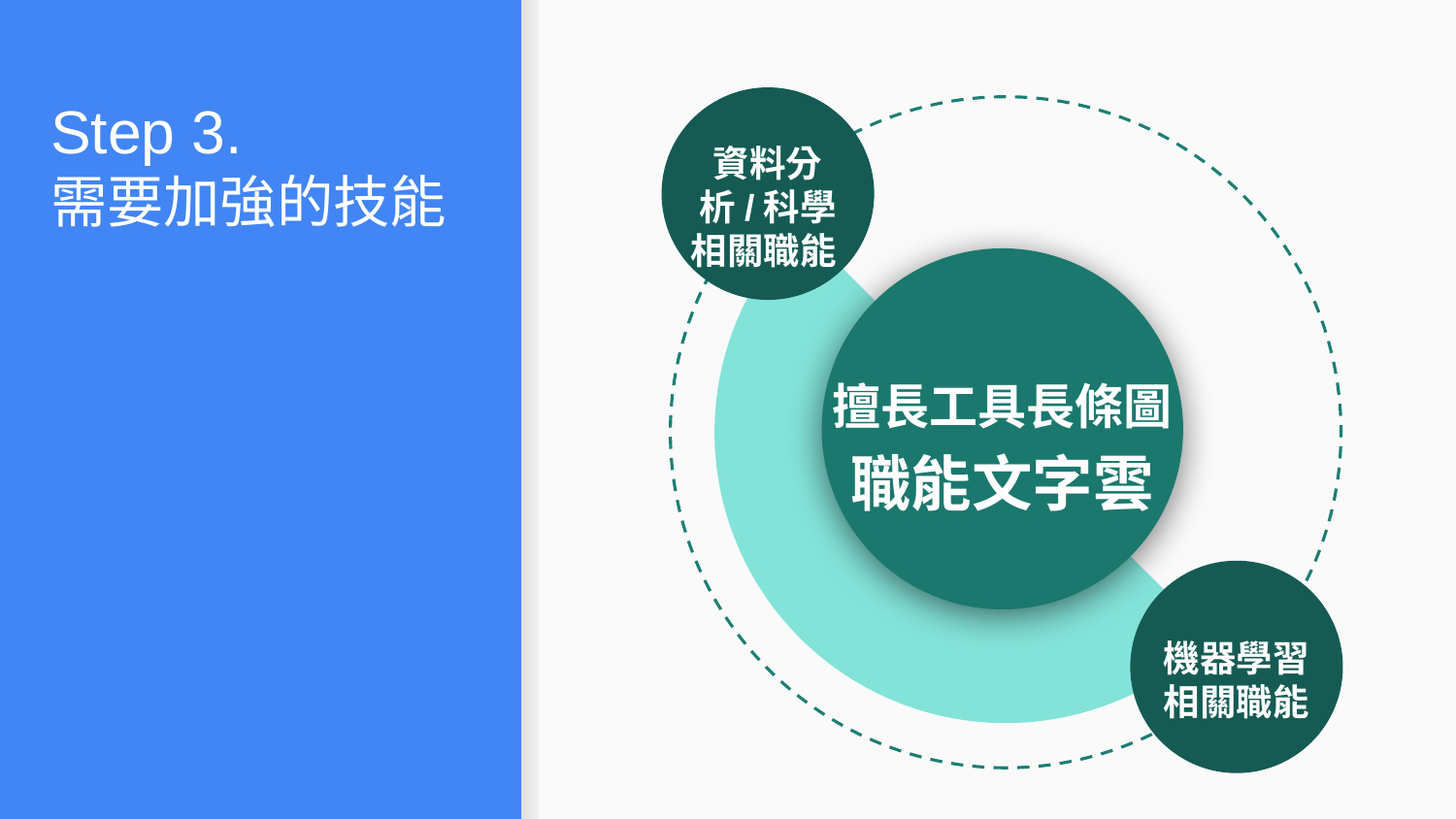

# Step 3.
需要加強的技能

資料分析/科學
相關職能

擅長工具長條圖
職能文字雲

機器學習
相關職能